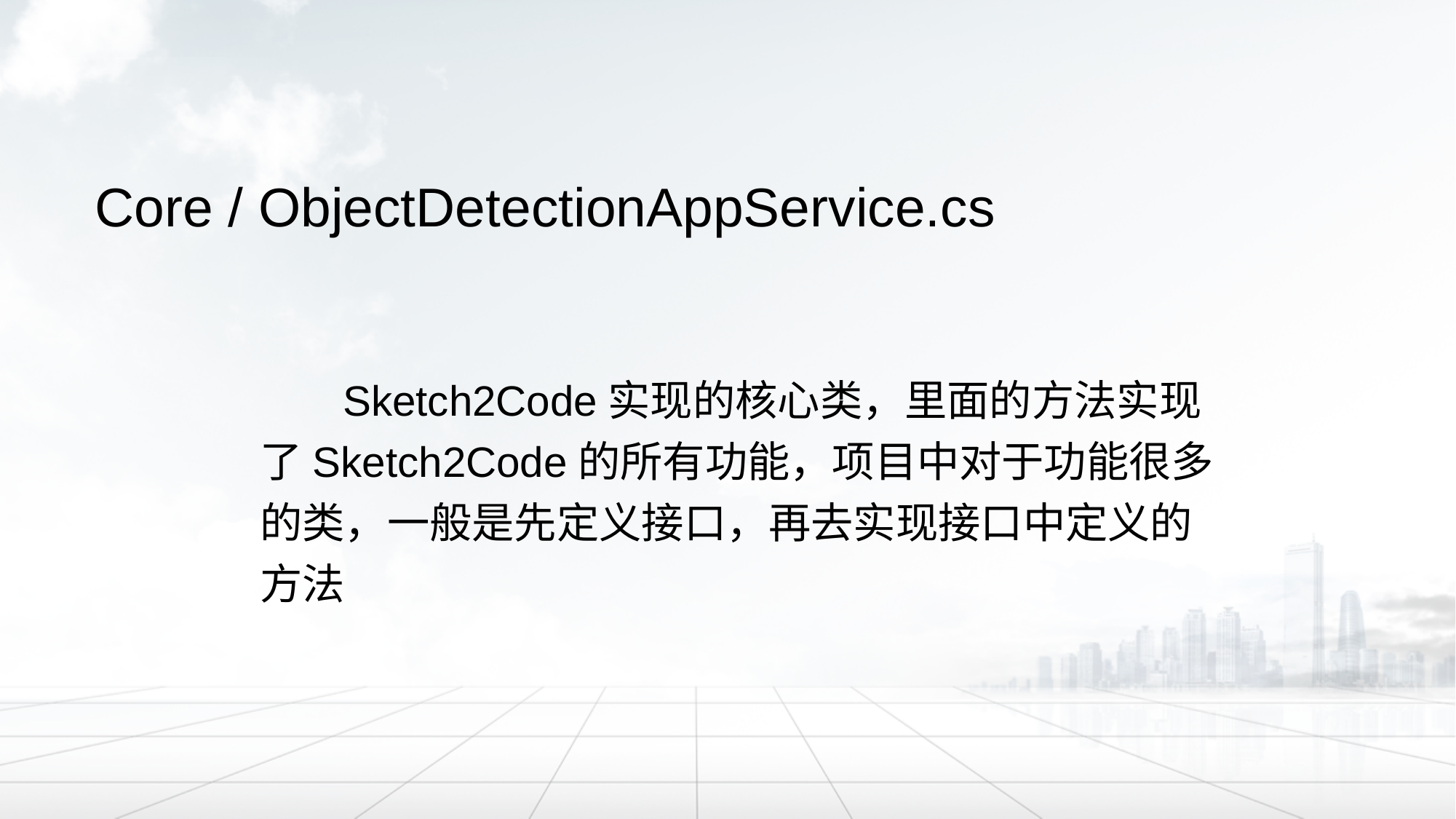

# Core / ObjectDetectionAppService.cs

       Sketch2Code实现的核心类，里面的方法实现了Sketch2Code的所有功能，项目中对于功能很多的类，一般是先定义接口，再去实现接口中定义的方法